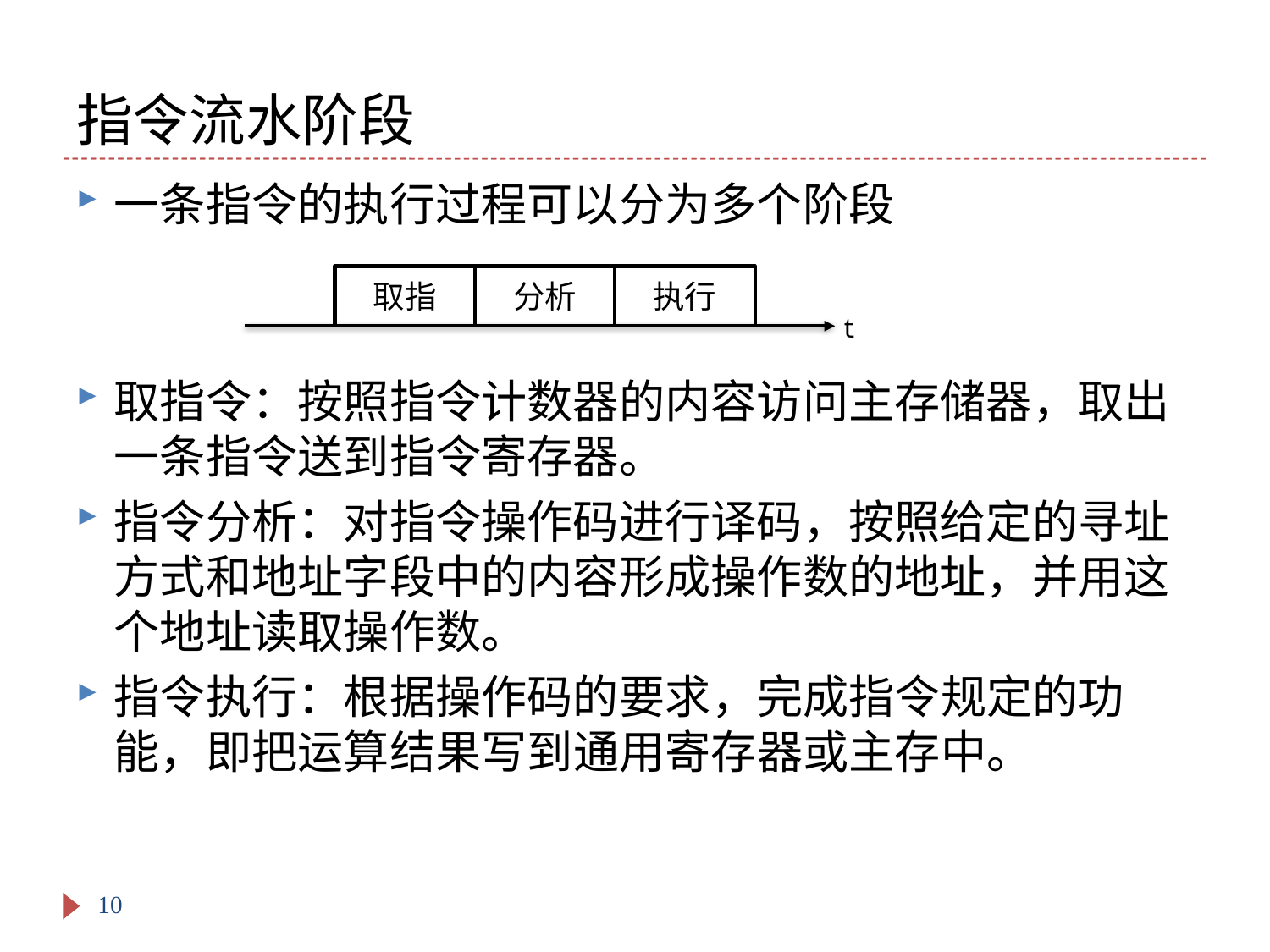

# 指令流水阶段
一条指令的执行过程可以分为多个阶段

取指令：按照指令计数器的内容访问主存储器，取出一条指令送到指令寄存器。
指令分析：对指令操作码进行译码，按照给定的寻址方式和地址字段中的内容形成操作数的地址，并用这个地址读取操作数。
指令执行：根据操作码的要求，完成指令规定的功能，即把运算结果写到通用寄存器或主存中。

取指
分析
执行
t
10